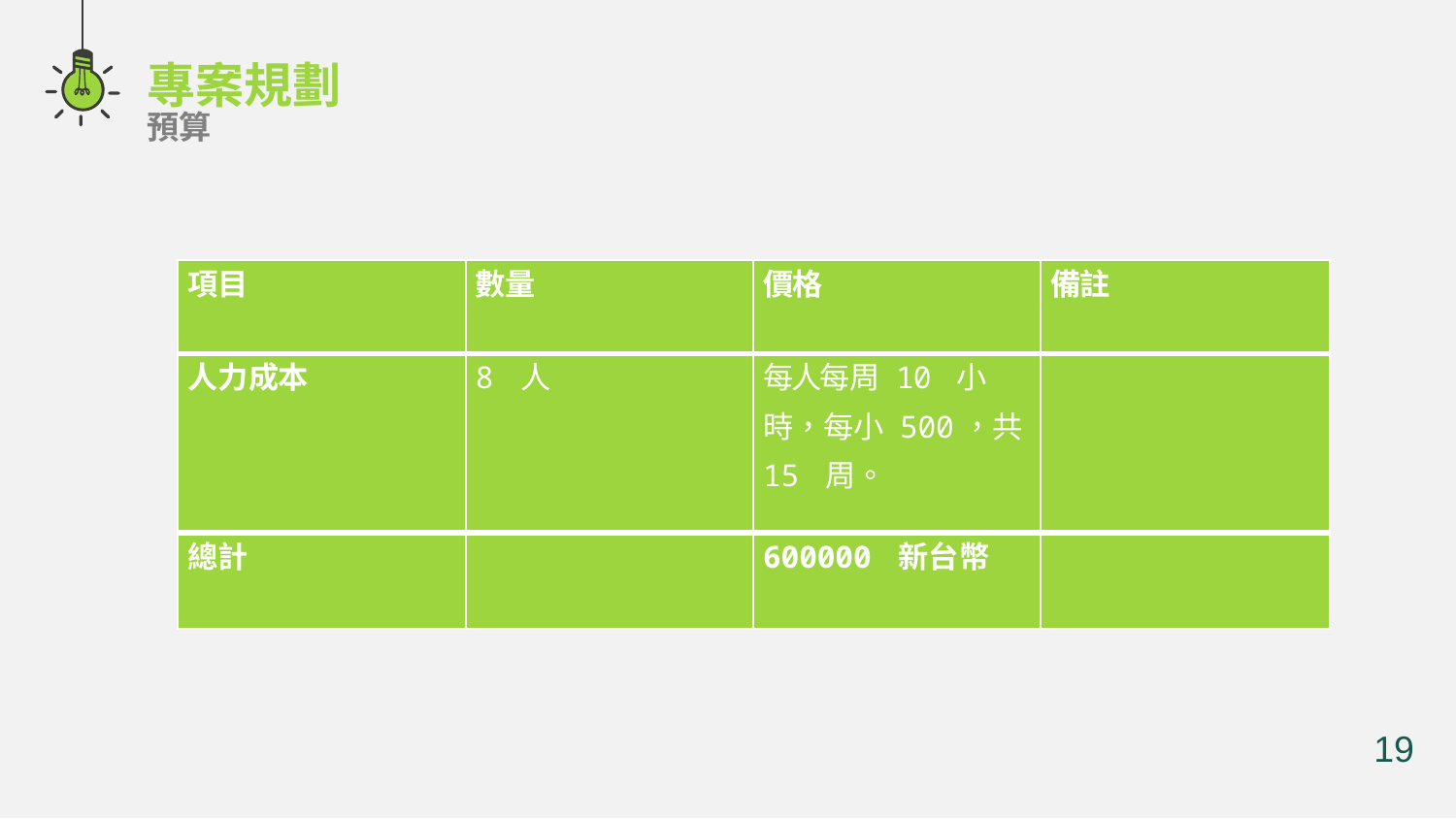

專案規劃
預算
| 項目 | 數量 | 價格 | 備註 |
| --- | --- | --- | --- |
| 人力成本 | 8 人 | 每人每周 10 小 時，每小 500，共 15 周。 |  |
| 總計 |  | 600000 新台幣 |  |
19